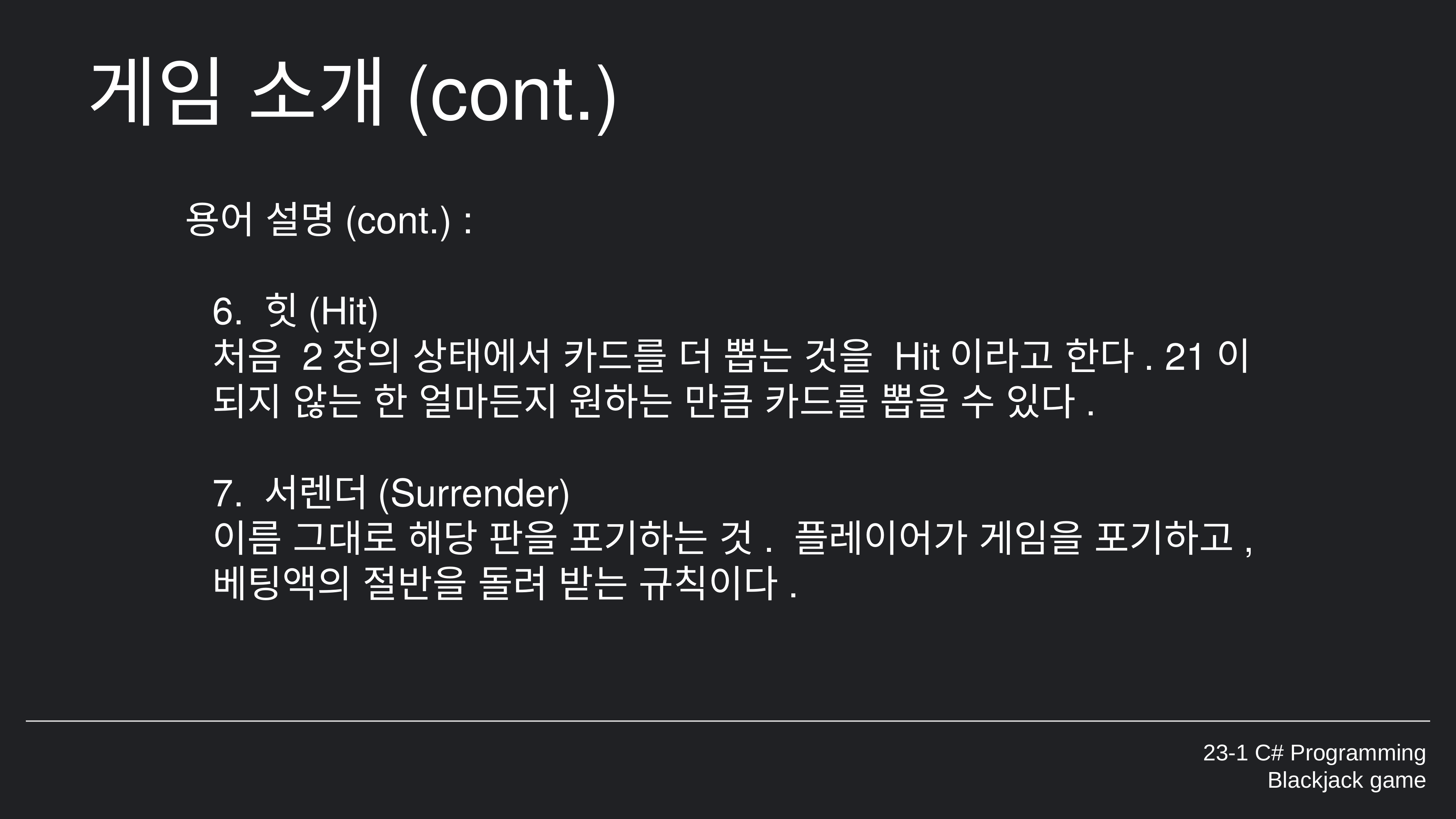

게임 소개(cont.)
용어 설명(cont.) :

6. 힛(Hit)
처음 2장의 상태에서 카드를 더 뽑는 것을 Hit이라고 한다. 21이 되지 않는 한 얼마든지 원하는 만큼 카드를 뽑을 수 있다.

7. 서렌더(Surrender)
이름 그대로 해당 판을 포기하는 것. 플레이어가 게임을 포기하고, 베팅액의 절반을 돌려 받는 규칙이다.

23-1 C# Programming
Blackjack game